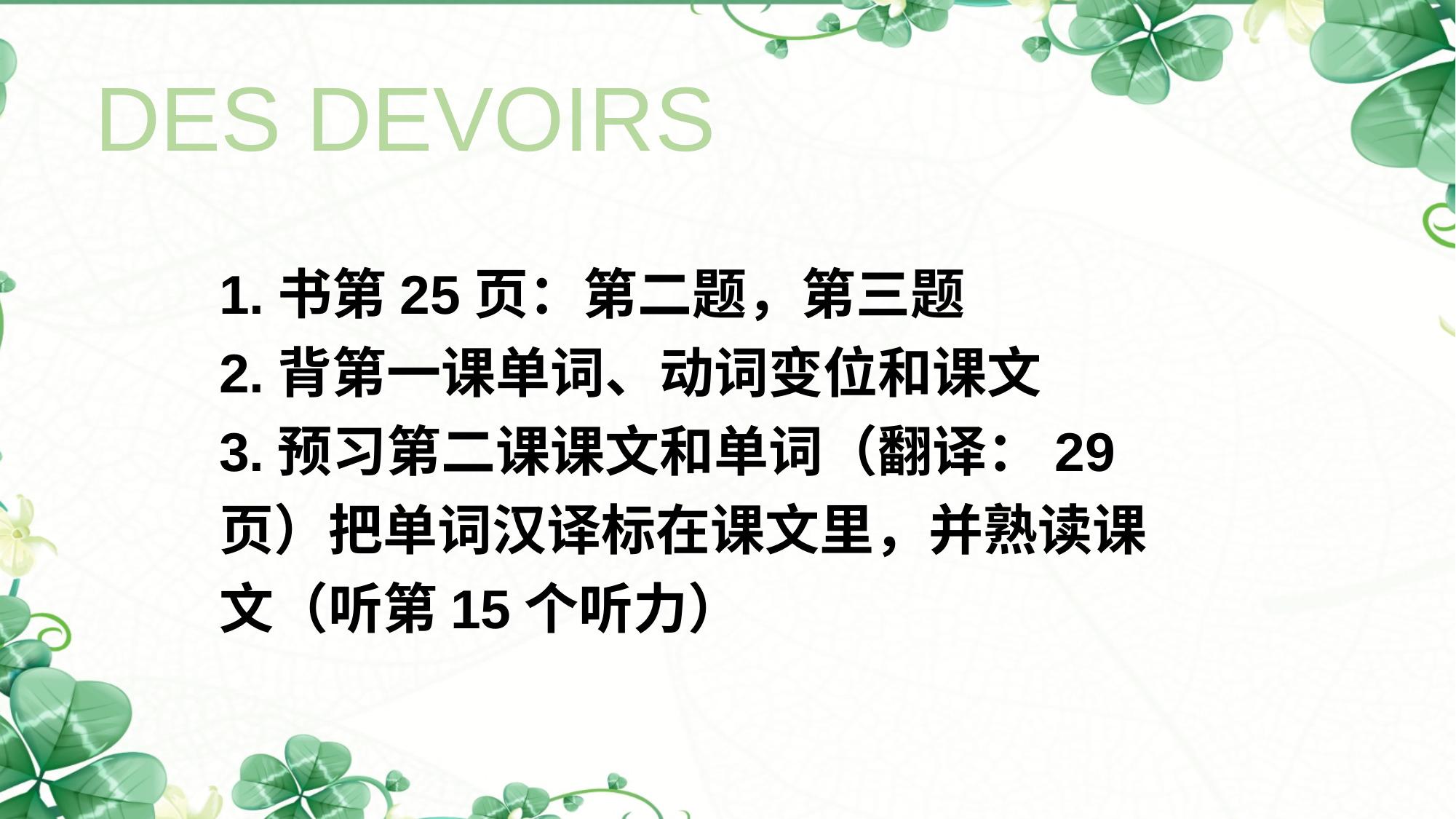

DES DEVOIRS
1.书第25页：第二题，第三题
2.背第一课单词、动词变位和课文
3.预习第二课课文和单词（翻译：29页）把单词汉译标在课文里，并熟读课文（听第15个听力）